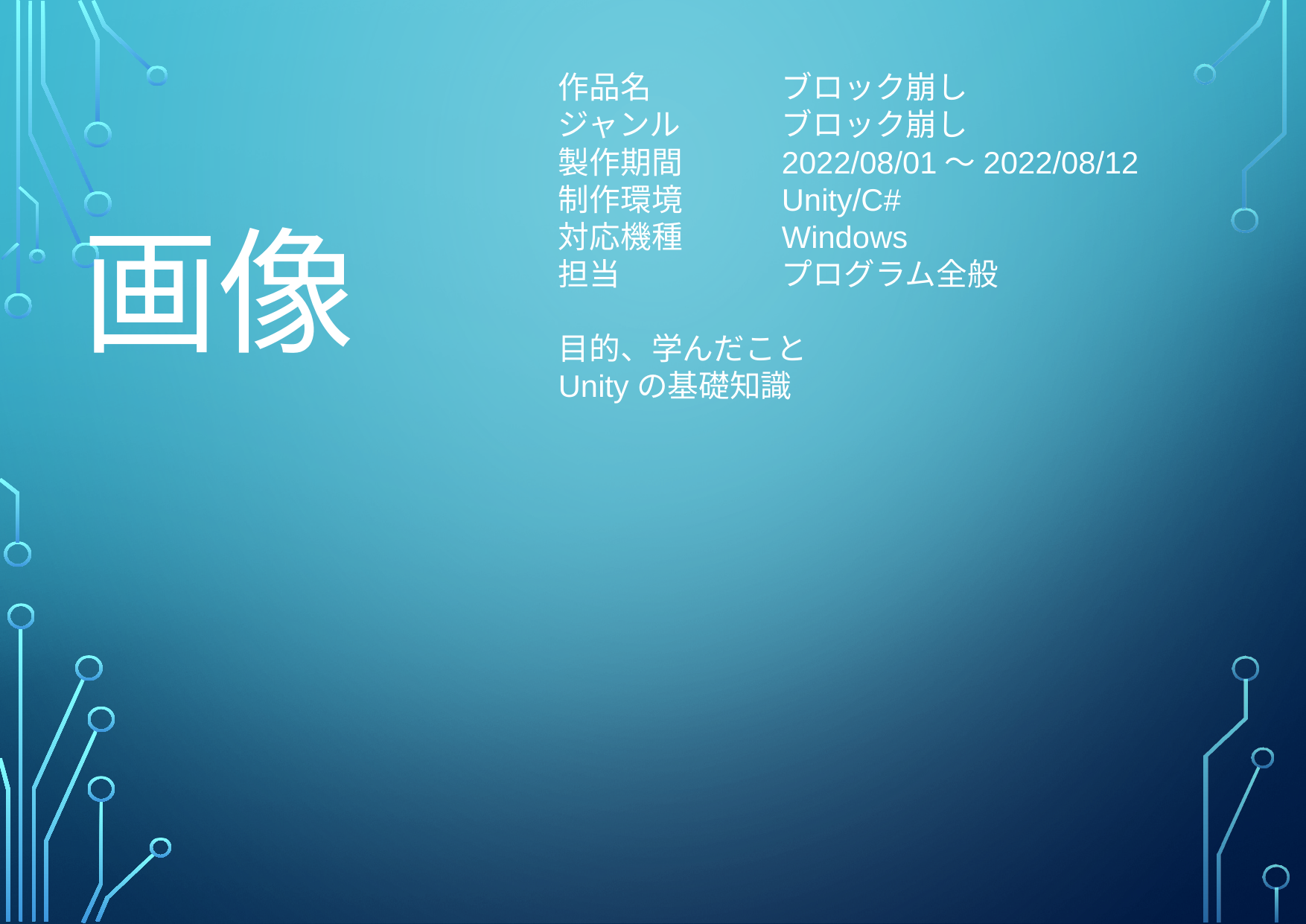

作品名		ブロック崩し
ジャンル	ブロック崩し
製作期間	2022/08/01～2022/08/12
制作環境	Unity/C#
対応機種	Windows
担当		プログラム全般

目的、学んだこと
Unityの基礎知識
画像